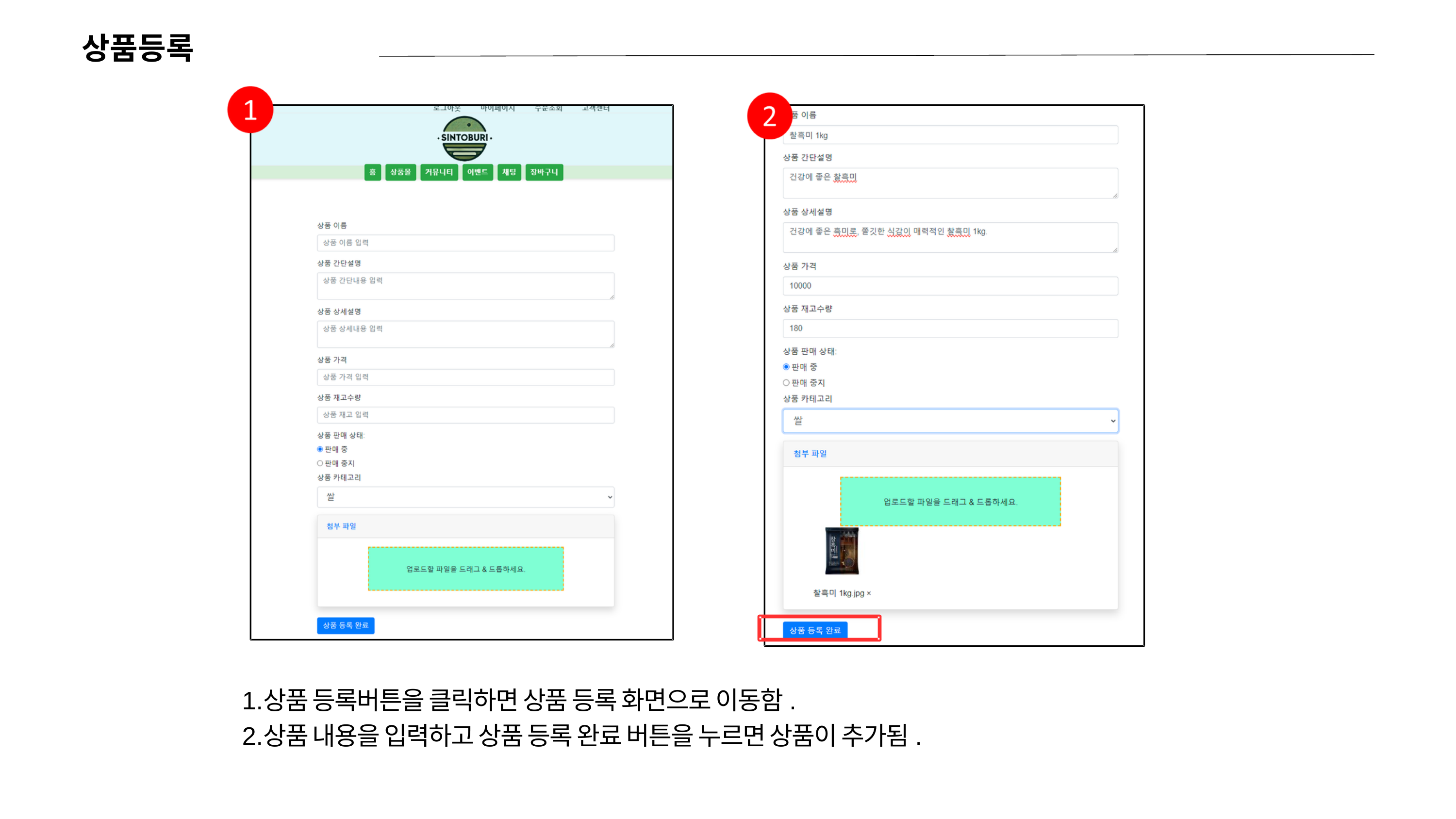

상품등록

상품 등록버튼을 클릭하면 상품 등록 화면으로 이동함.
상품 내용을 입력하고 상품 등록 완료 버튼을 누르면 상품이 추가됨.